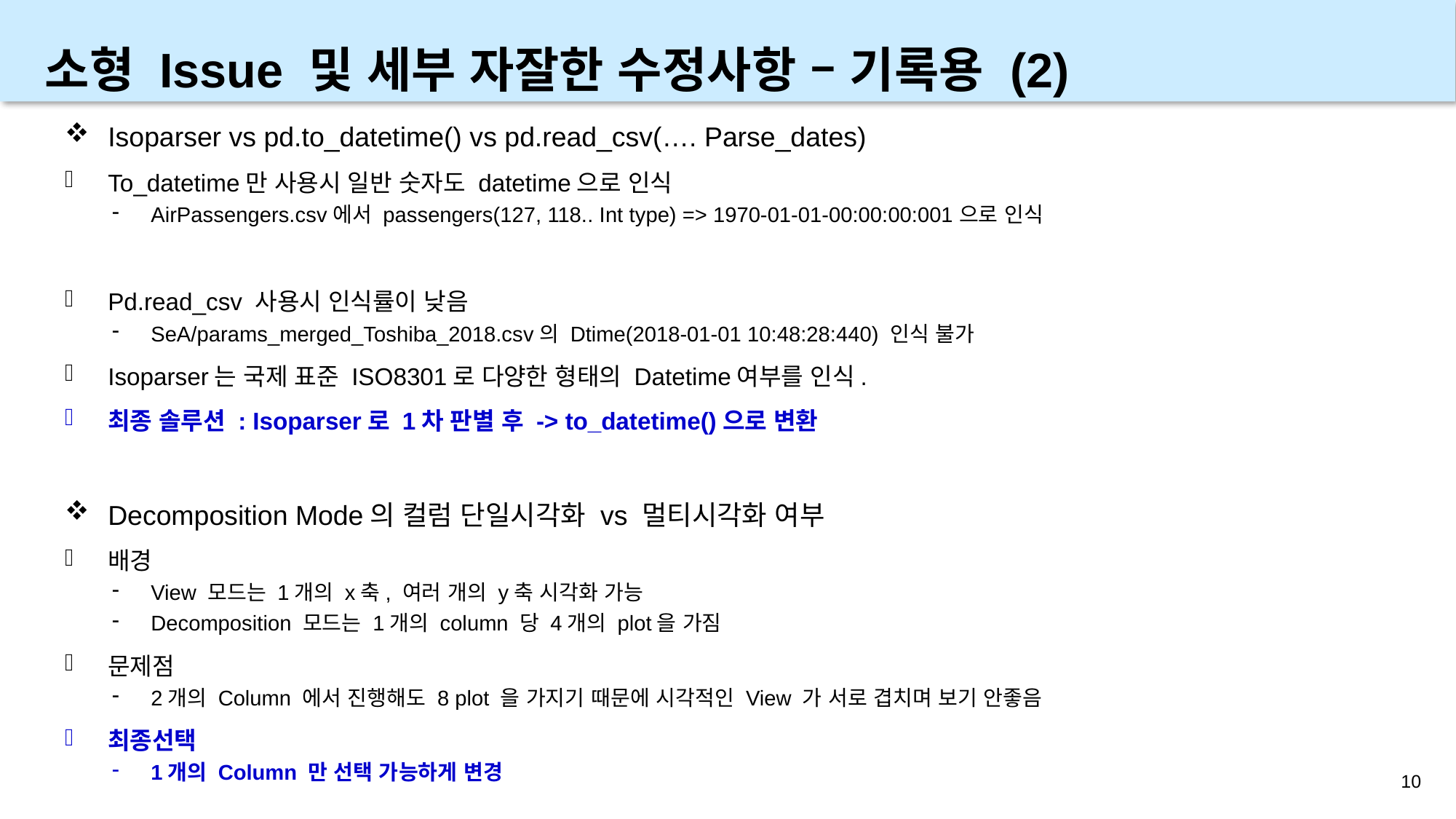

소형 Issue 및 세부 자잘한 수정사항 – 기록용 (2)
Isoparser vs pd.to_datetime() vs pd.read_csv(…. Parse_dates)
To_datetime만 사용시 일반 숫자도 datetime으로 인식
AirPassengers.csv에서 passengers(127, 118.. Int type) => 1970-01-01-00:00:00:001으로 인식

Pd.read_csv 사용시 인식률이 낮음
SeA/params_merged_Toshiba_2018.csv의 Dtime(2018-01-01 10:48:28:440) 인식 불가
Isoparser는 국제 표준 ISO8301로 다양한 형태의 Datetime여부를 인식.
최종 솔루션 : Isoparser로 1차 판별 후 -> to_datetime()으로 변환

Decomposition Mode의 컬럼 단일시각화 vs 멀티시각화 여부
배경
View 모드는 1개의 x축, 여러 개의 y축 시각화 가능
Decomposition 모드는 1개의 column 당 4개의 plot을 가짐
문제점
2개의 Column 에서 진행해도 8 plot 을 가지기 때문에 시각적인 View 가 서로 겹치며 보기 안좋음
최종선택
1개의 Column 만 선택 가능하게 변경
10